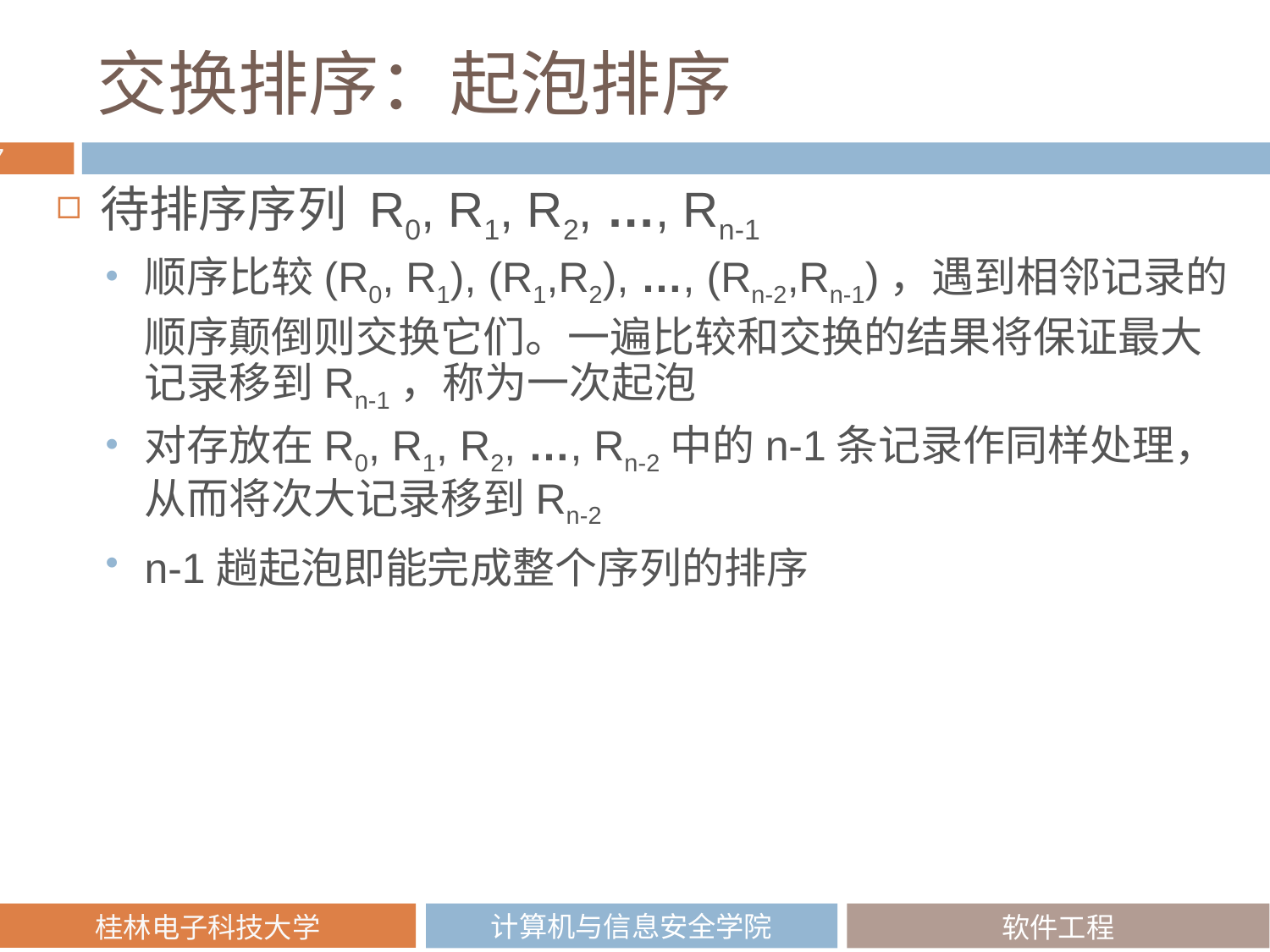

# 交换排序：起泡排序
待排序序列 R0, R1, R2, …, Rn-1
顺序比较(R0, R1), (R1,R2), …, (Rn-2,Rn-1)，遇到相邻记录的顺序颠倒则交换它们。一遍比较和交换的结果将保证最大记录移到Rn-1，称为一次起泡
对存放在R0, R1, R2, …, Rn-2中的n-1条记录作同样处理，从而将次大记录移到Rn-2
n-1趟起泡即能完成整个序列的排序